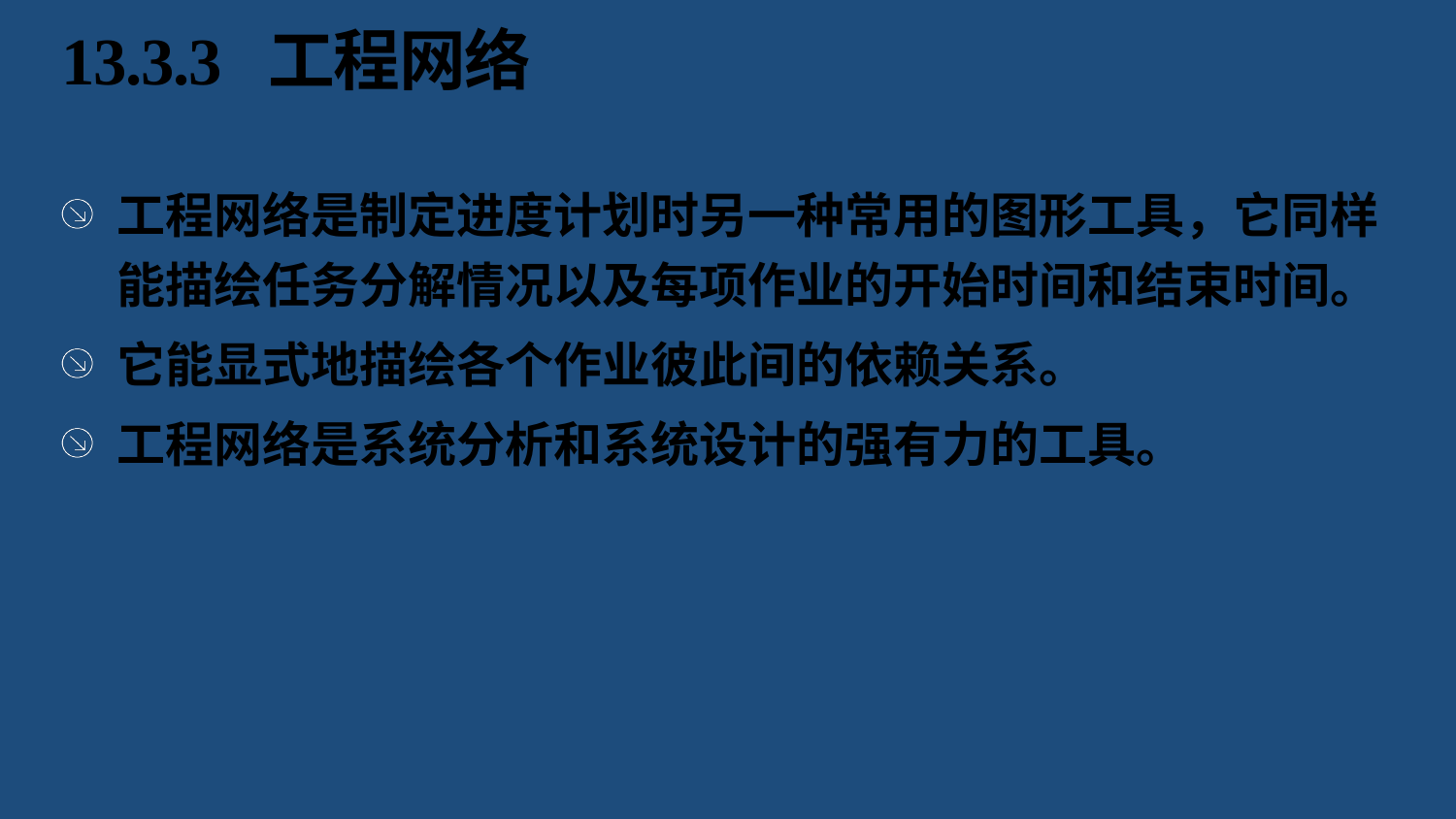

# 13.3.3  工程网络
工程网络是制定进度计划时另一种常用的图形工具，它同样能描绘任务分解情况以及每项作业的开始时间和结束时间。
它能显式地描绘各个作业彼此间的依赖关系。
工程网络是系统分析和系统设计的强有力的工具。